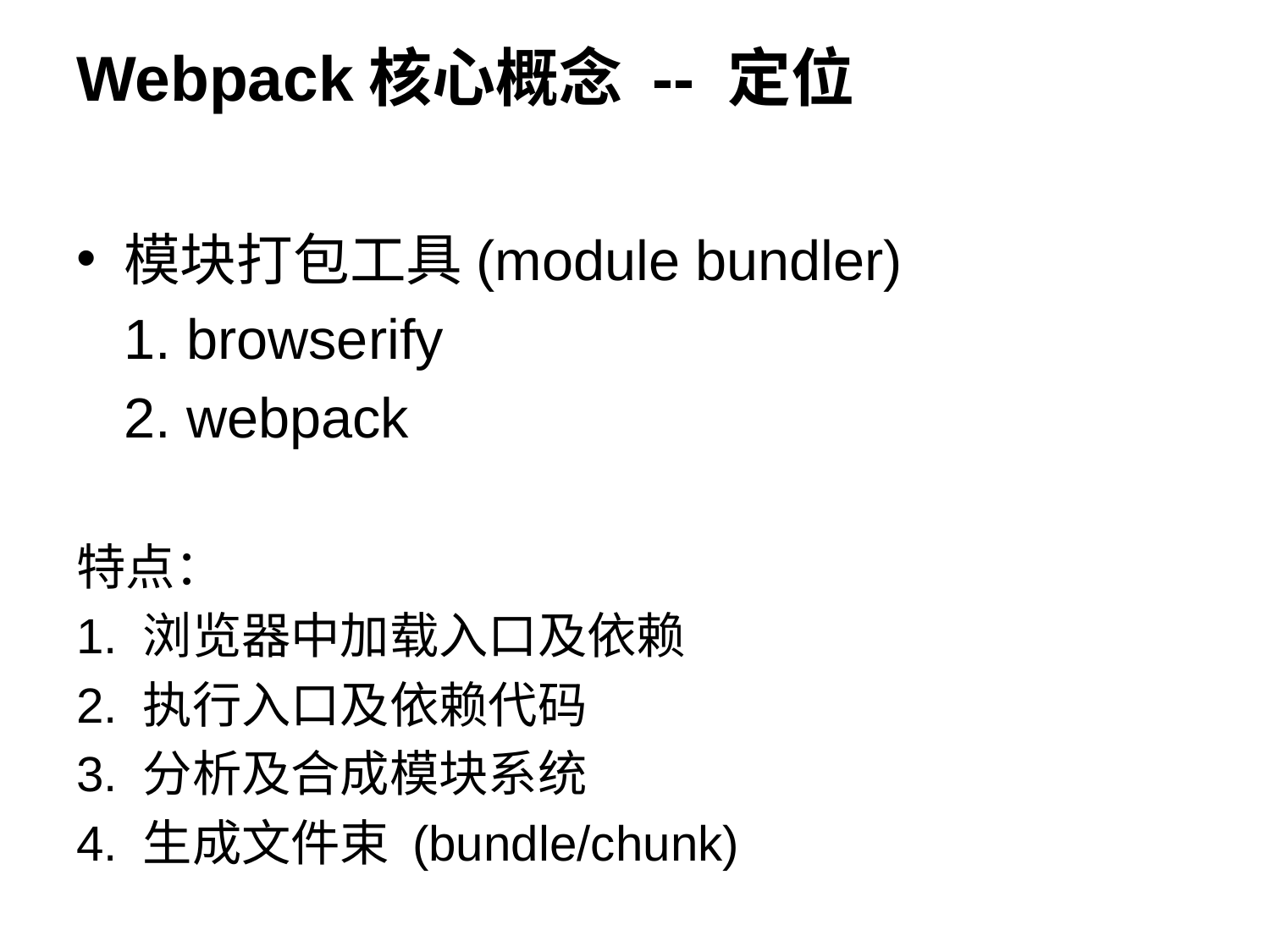

Webpack核心概念 -- 定位
模块打包工具(module bundler)
1. browserify
2. webpack
特点：
1. 浏览器中加载入口及依赖
2. 执行入口及依赖代码
3. 分析及合成模块系统
4. 生成文件束 (bundle/chunk)